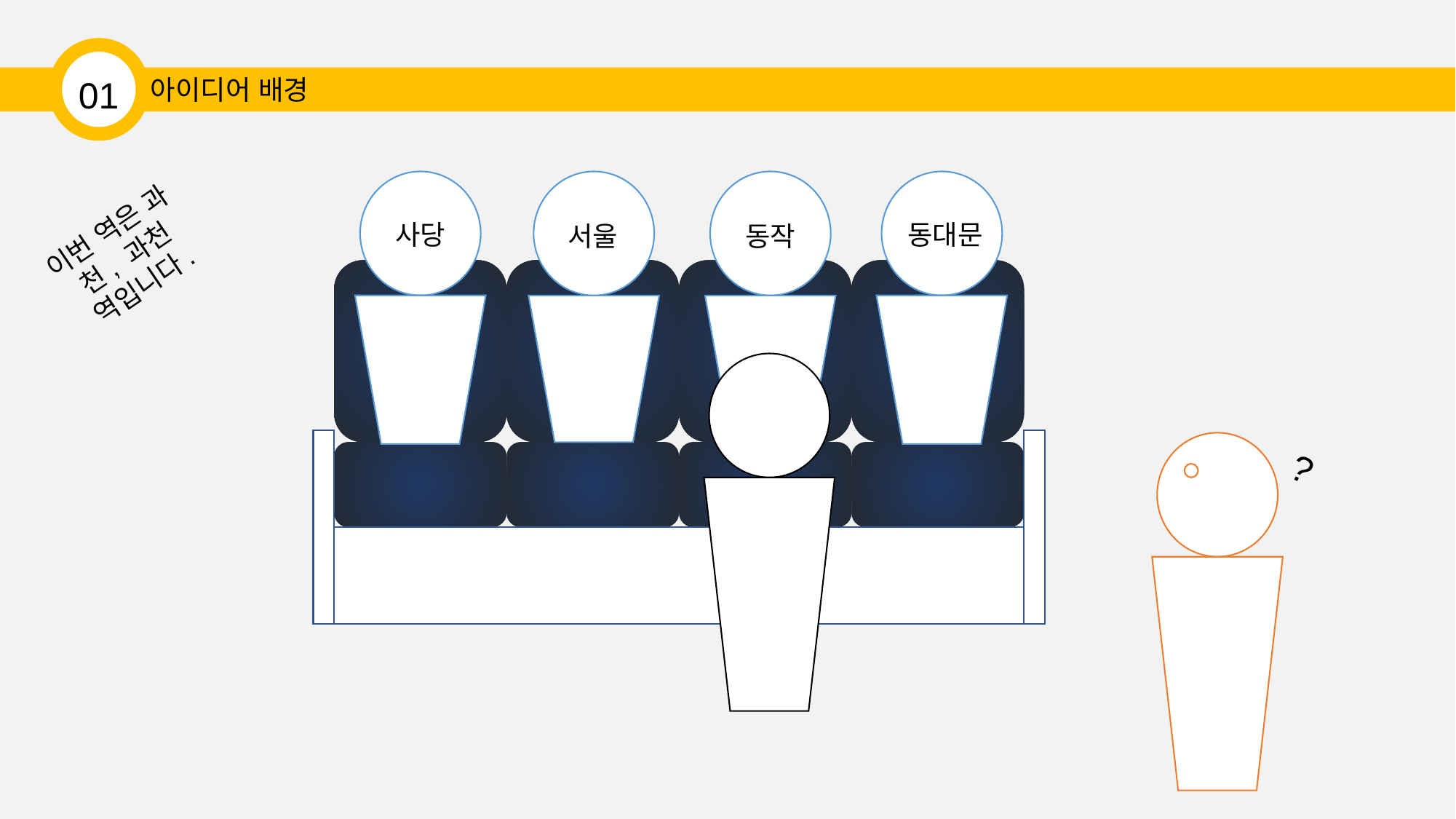

01

아이디어 배경

이번 역은 과천, 과천 역입니다.
사당
동대문
서울
동작

?